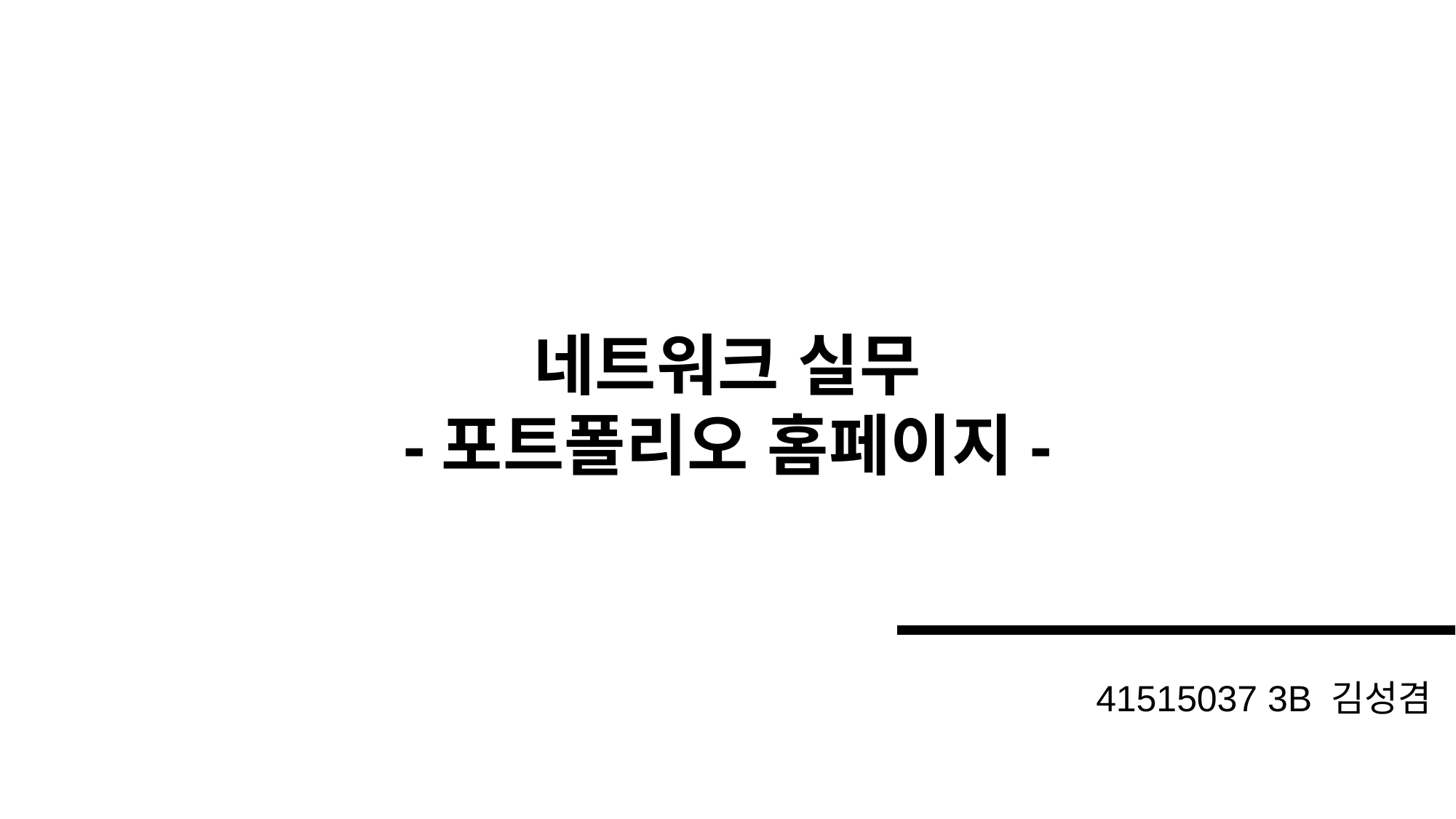

네트워크 실무
-포트폴리오 홈페이지-
41515037 3B 김성겸